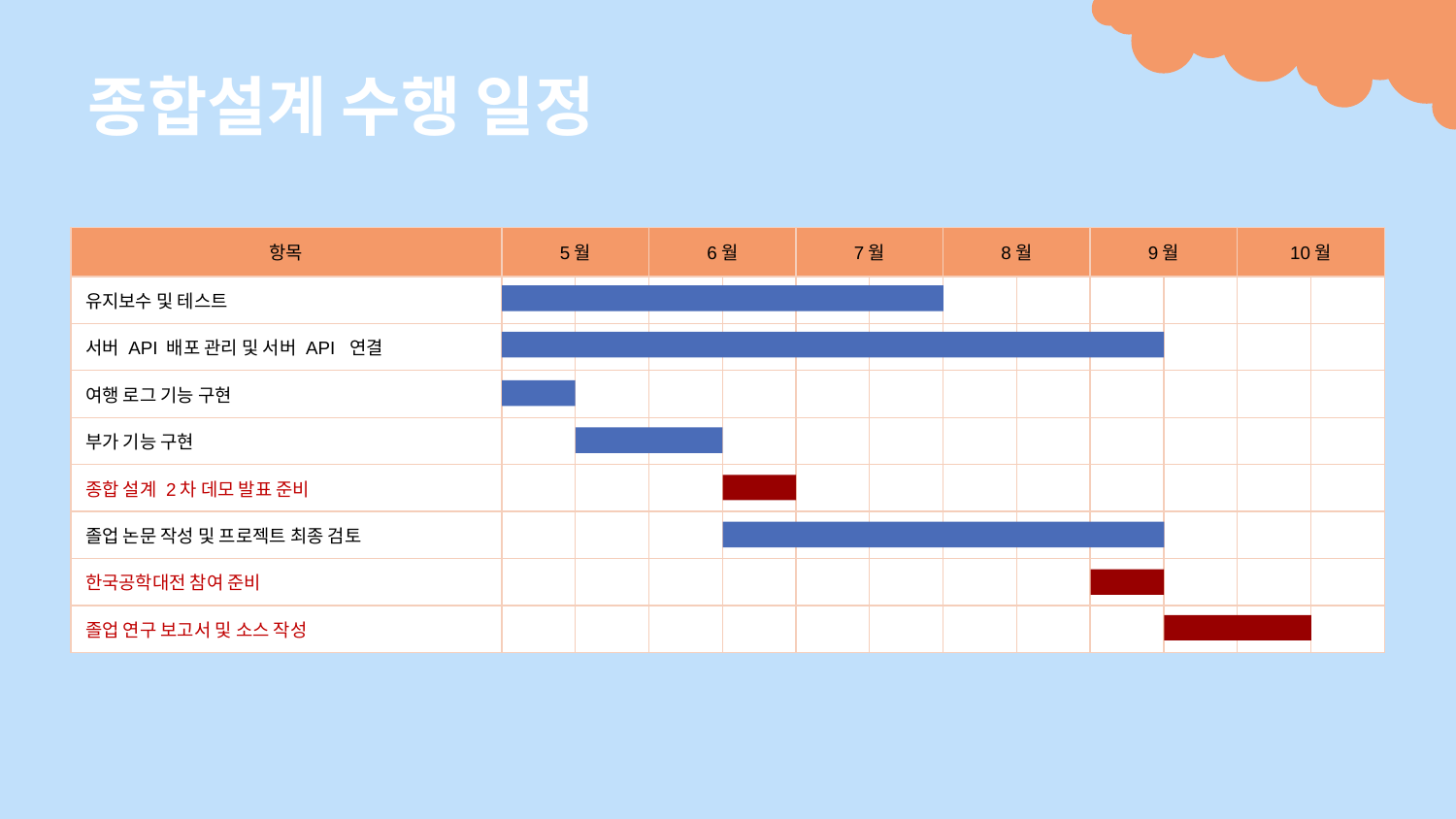

종합설계 수행 일정
| 항목 | 5월 |  | 6월 |  | 7월 |  | 8월 |  | 9월 |  | 10월 |  |
| --- | --- | --- | --- | --- | --- | --- | --- | --- | --- | --- | --- | --- |
| 유지보수 및 테스트 |  |  |  |  |  |  |  |  |  |  |  |  |
| 서버 API 배포 관리 및 서버 API 연결 |  |  |  |  |  |  |  |  |  |  |  |  |
| 여행 로그 기능 구현 |  |  |  |  |  |  |  |  |  |  |  |  |
| 부가 기능 구현 |  |  |  |  |  |  |  |  |  |  |  |  |
| 종합 설계 2차 데모 발표 준비 |  |  |  |  |  |  |  |  |  |  |  |  |
| 졸업 논문 작성 및 프로젝트 최종 검토 |  |  |  |  |  |  |  |  |  |  |  |  |
| 한국공학대전 참여 준비 |  |  |  |  |  |  |  |  |  |  |  |  |
| 졸업 연구 보고서 및 소스 작성 |  |  |  |  |  |  |  |  |  |  |  |  |